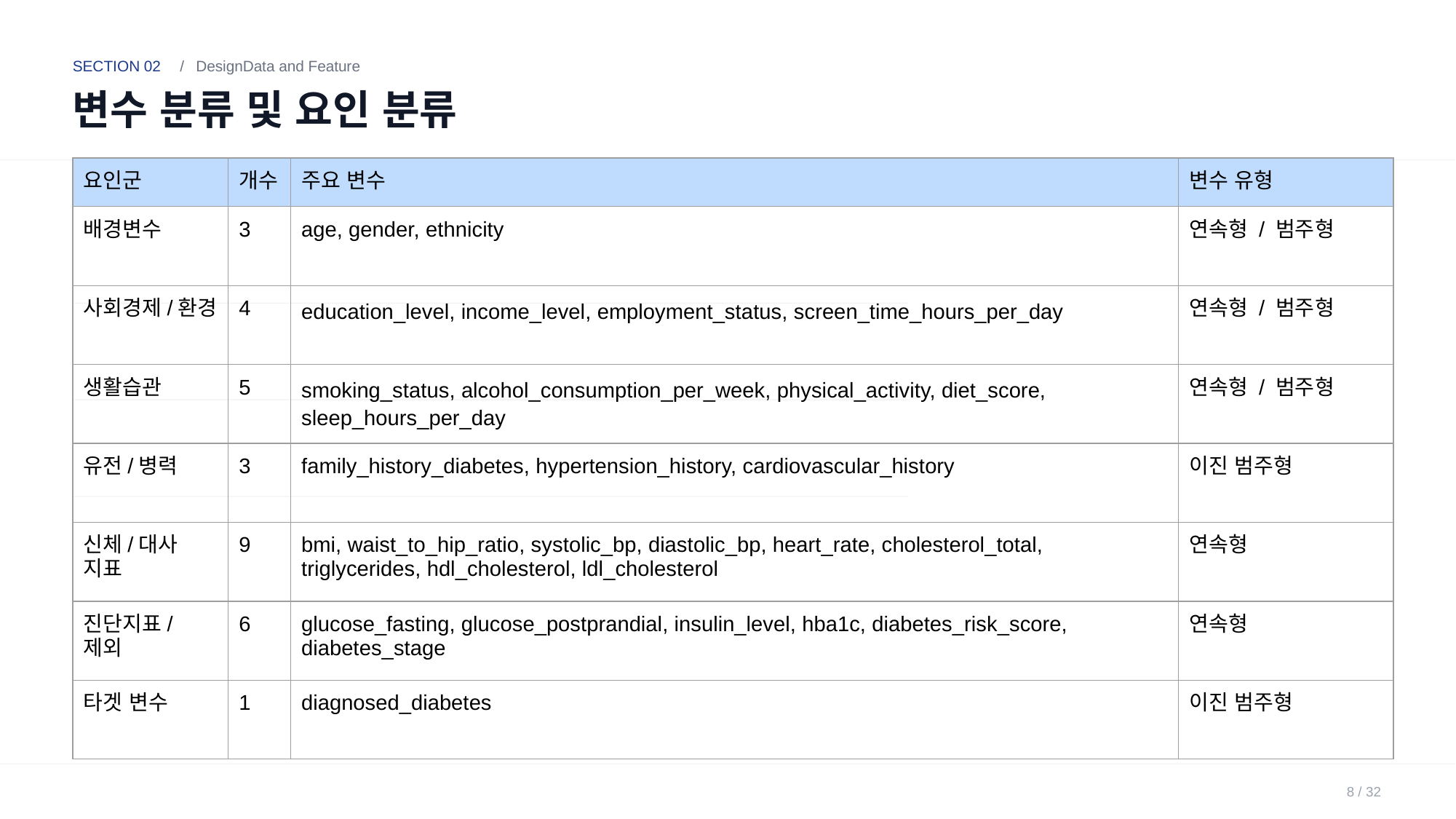

SECTION 02
/
DesignData and Feature
변수 분류 및 요인 분류
| 요인군 | 개수 | 주요 변수 | 변수 유형 |
| --- | --- | --- | --- |
| 배경변수 | 3 | age, gender, ethnicity | 연속형 / 범주형 |
| 사회경제/환경 | 4 | education\_level, income\_level, employment\_status, screen\_time\_hours\_per\_day | 연속형 / 범주형 |
| 생활습관 | 5 | smoking\_status, alcohol\_consumption\_per\_week, physical\_activity, diet\_score, sleep\_hours\_per\_day | 연속형 / 범주형 |
| 유전/병력 | 3 | family\_history\_diabetes, hypertension\_history, cardiovascular\_history | 이진 범주형 |
| 신체/대사 지표 | 9 | bmi, waist\_to\_hip\_ratio, systolic\_bp, diastolic\_bp, heart\_rate, cholesterol\_total, triglycerides, hdl\_cholesterol, ldl\_cholesterol | 연속형 |
| 진단지표/ 제외 | 6 | glucose\_fasting, glucose\_postprandial, insulin\_level, hba1c, diabetes\_risk\_score, diabetes\_stage | 연속형 |
| 타겟 변수 | 1 | diagnosed\_diabetes | 이진 범주형 |

8 / 32